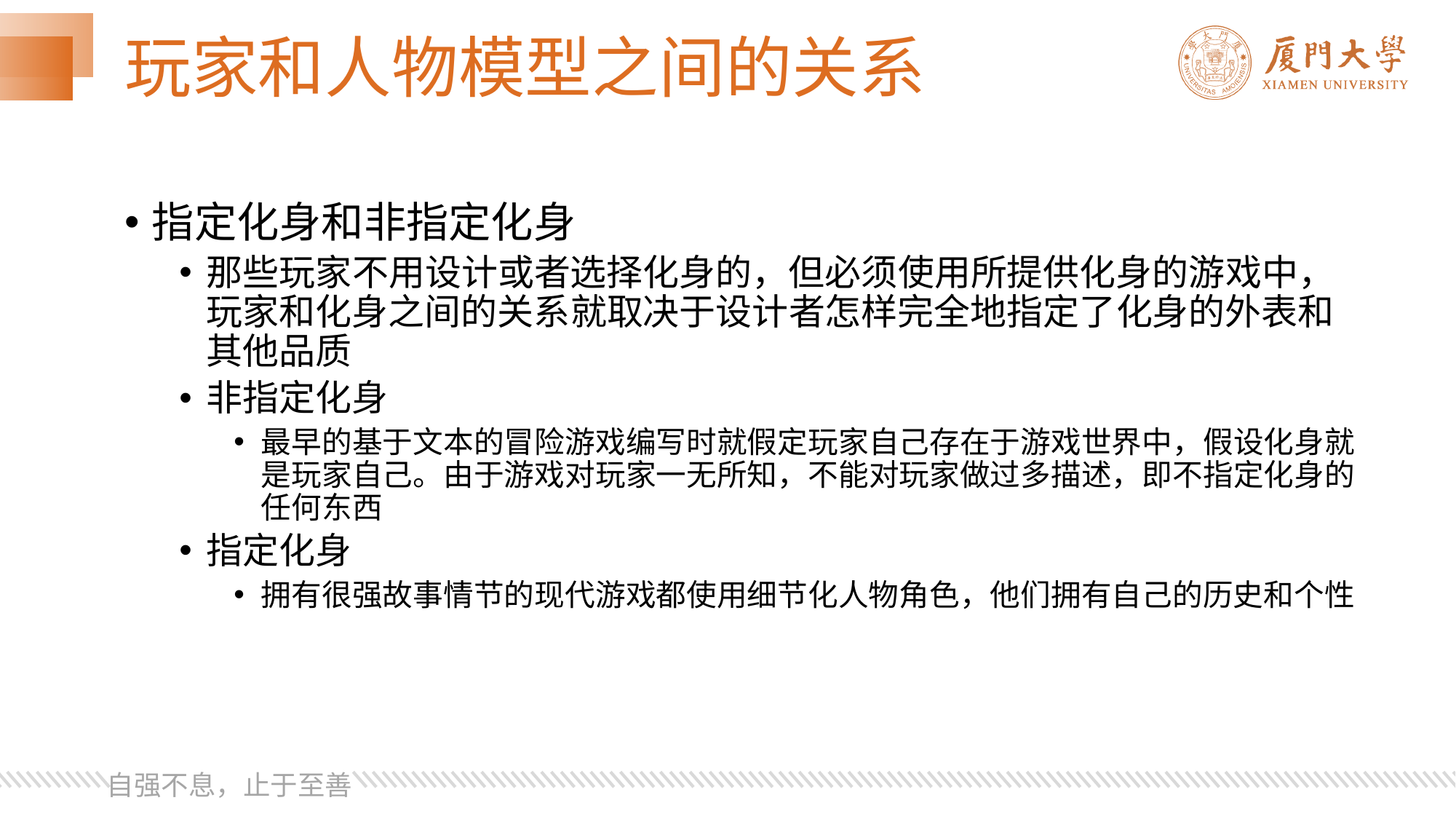

# 玩家和人物模型之间的关系
指定化身和非指定化身
那些玩家不用设计或者选择化身的，但必须使用所提供化身的游戏中，玩家和化身之间的关系就取决于设计者怎样完全地指定了化身的外表和其他品质
非指定化身
最早的基于文本的冒险游戏编写时就假定玩家自己存在于游戏世界中，假设化身就是玩家自己。由于游戏对玩家一无所知，不能对玩家做过多描述，即不指定化身的任何东西
指定化身
拥有很强故事情节的现代游戏都使用细节化人物角色，他们拥有自己的历史和个性